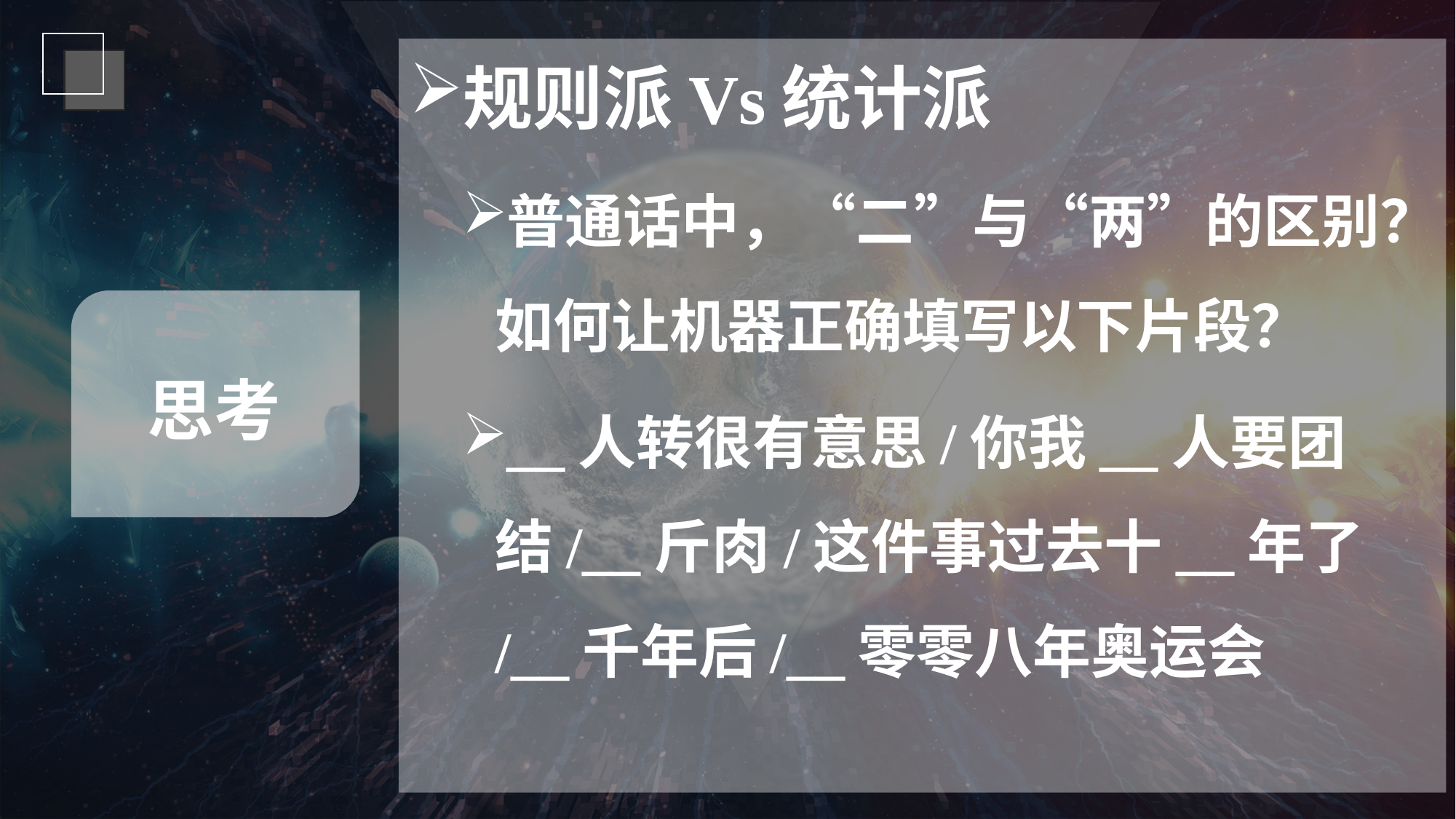

规则派Vs统计派
普通话中，“二”与“两”的区别？如何让机器正确填写以下片段？
__人转很有意思/你我__人要团结/__斤肉/这件事过去十__年了/__千年后/__零零八年奥运会

思考